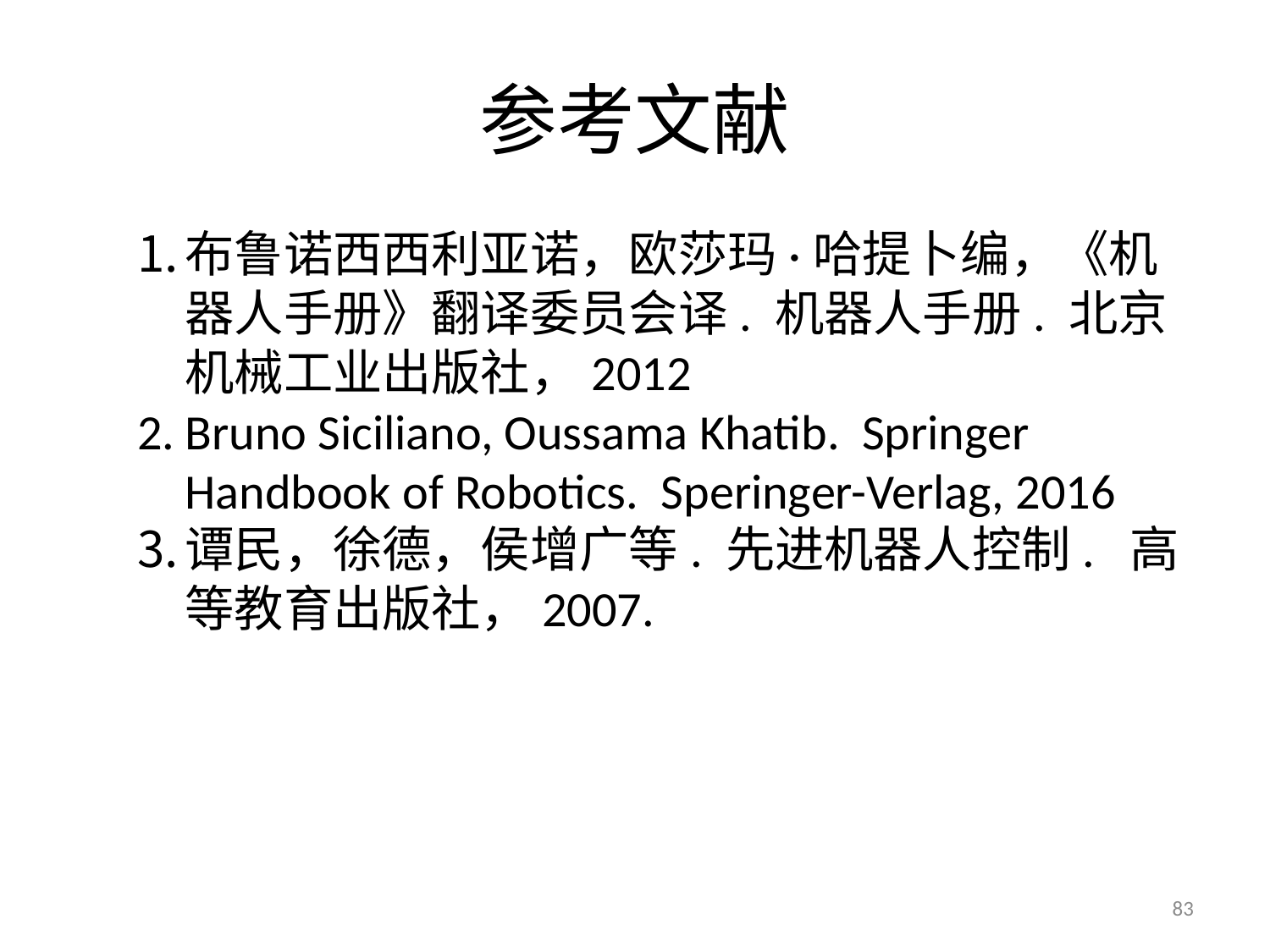

# 参考文献
布鲁诺西西利亚诺，欧莎玛·哈提卜编，《机器人手册》翻译委员会译. 机器人手册. 北京机械工业出版社，2012
Bruno Siciliano, Oussama Khatib.  Springer Handbook of Robotics.  Speringer-Verlag, 2016
谭民，徐德，侯增广等. 先进机器人控制.  高等教育出版社，2007.

83